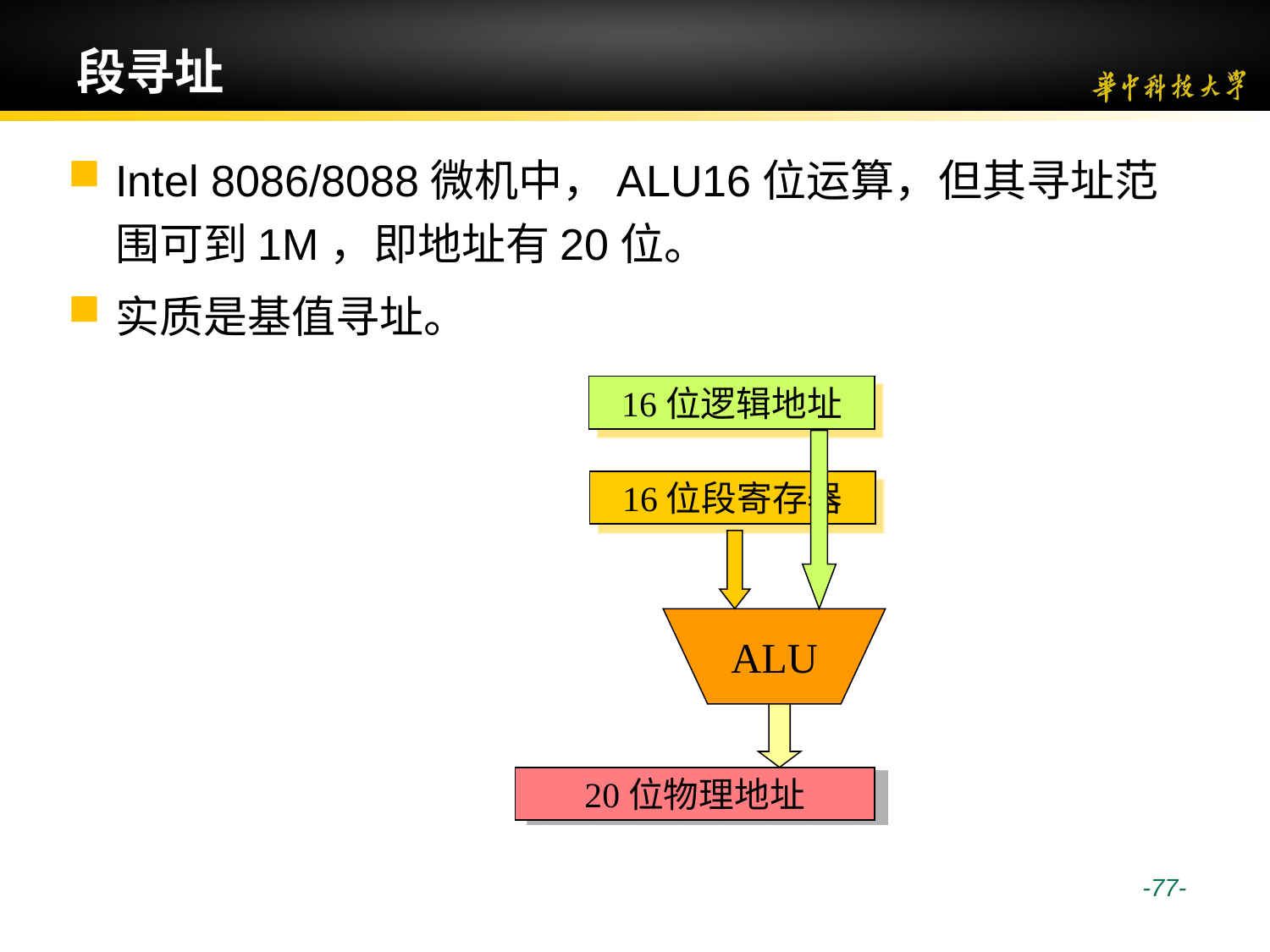

# 段寻址
Intel 8086/8088微机中，ALU16位运算，但其寻址范围可到1M，即地址有20位。
实质是基值寻址。

16位逻辑地址

16位段寄存器
4位

ALU

20位物理地址
 -77-